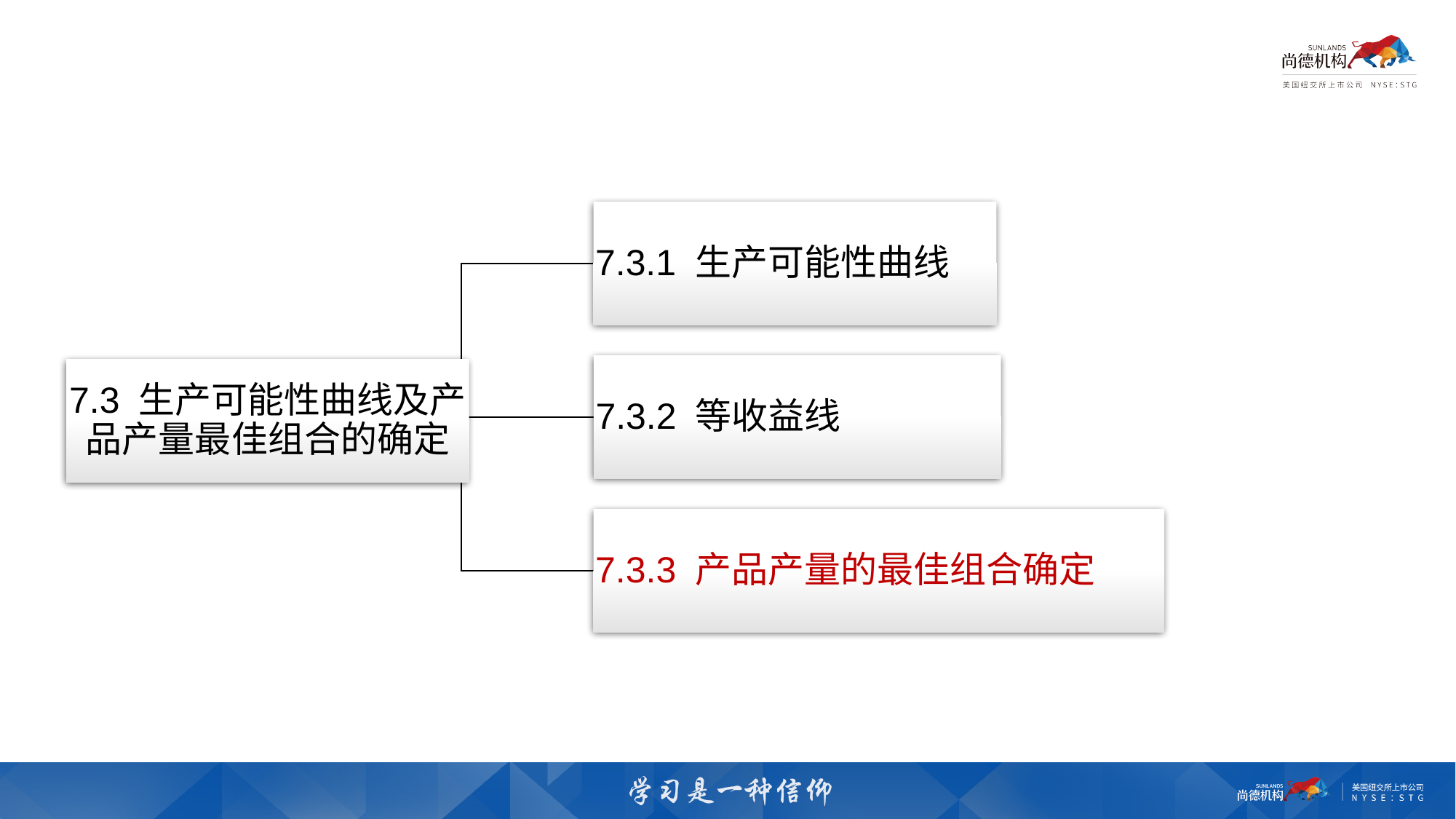

7.3 生产可能性曲线及产品产量最佳组合的确定
7.3.1 生产可能性曲线
7.3.2 等收益线
7.3.3 产品产量的最佳组合确定